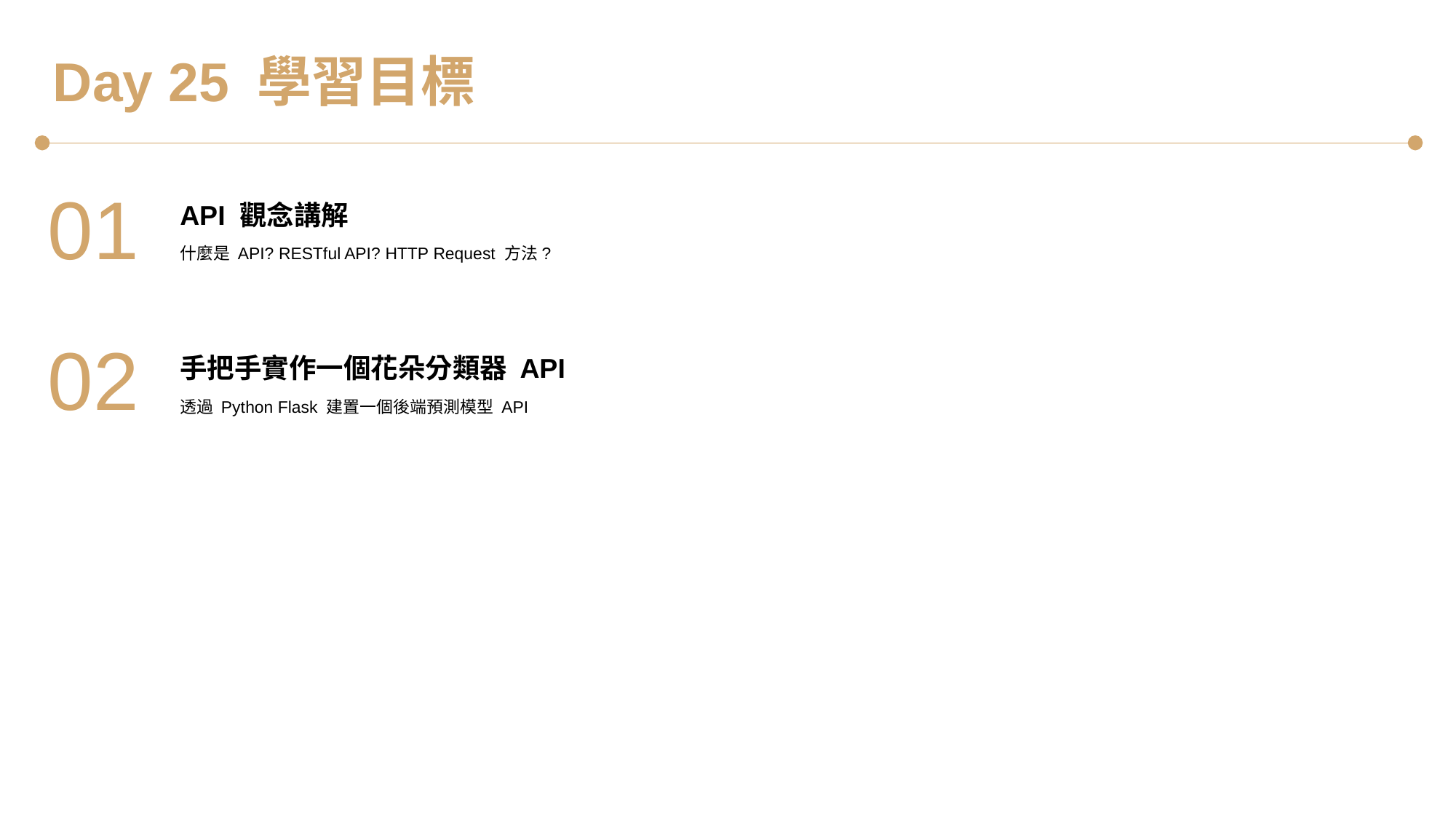

Day 25 學習目標
01
API 觀念講解
什麼是 API? RESTful API? HTTP Request 方法?
02
手把手實作一個花朵分類器 API
透過 Python Flask 建置一個後端預測模型 API